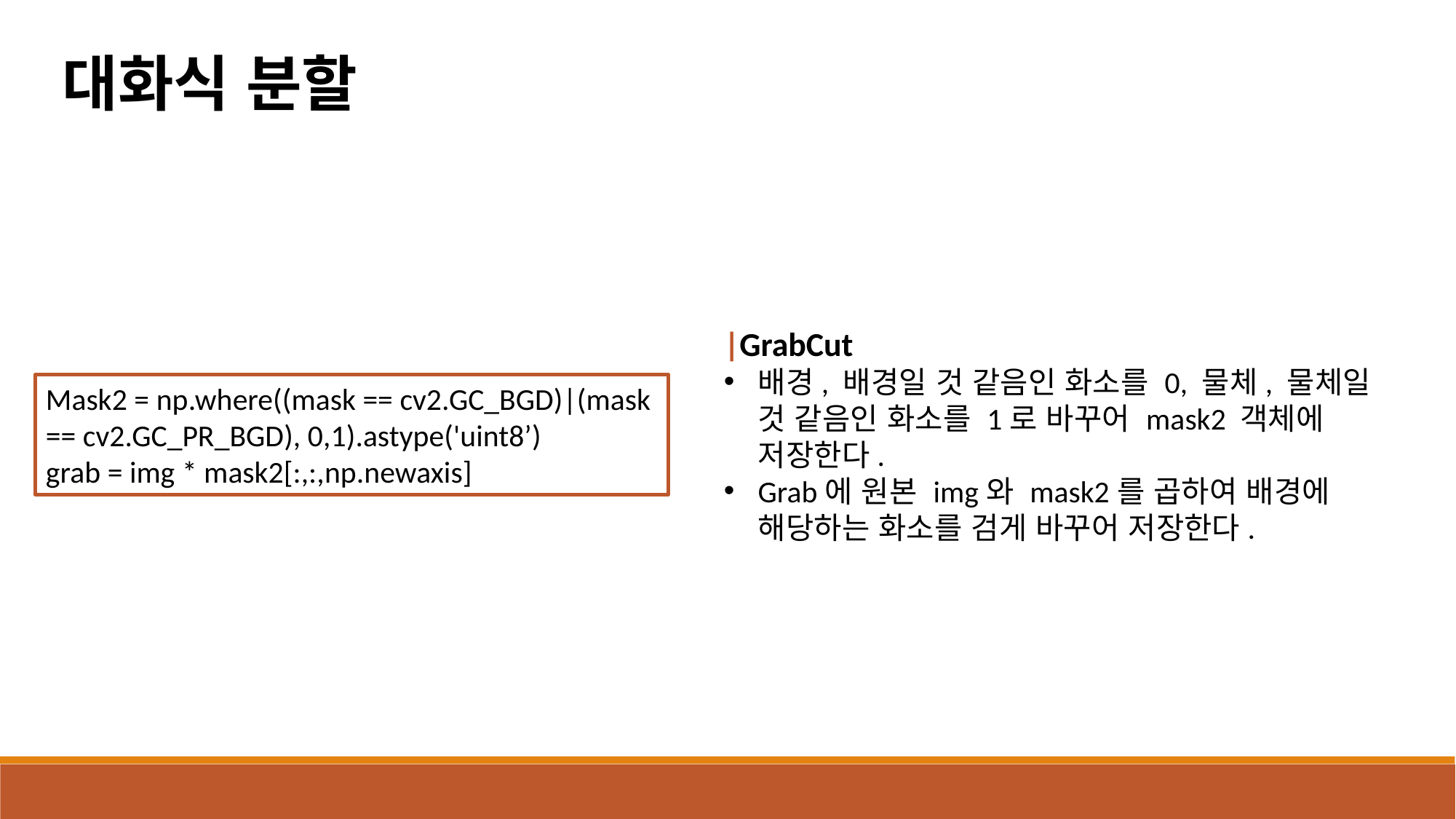

대화식 분할
|GrabCut
배경, 배경일 것 같음인 화소를 0, 물체, 물체일 것 같음인 화소를 1로 바꾸어 mask2 객체에 저장한다.
Grab에 원본 img와 mask2를 곱하여 배경에 해당하는 화소를 검게 바꾸어 저장한다.
Mask2 = np.where((mask == cv2.GC_BGD)|(mask == cv2.GC_PR_BGD), 0,1).astype('uint8’)
grab = img * mask2[:,:,np.newaxis]